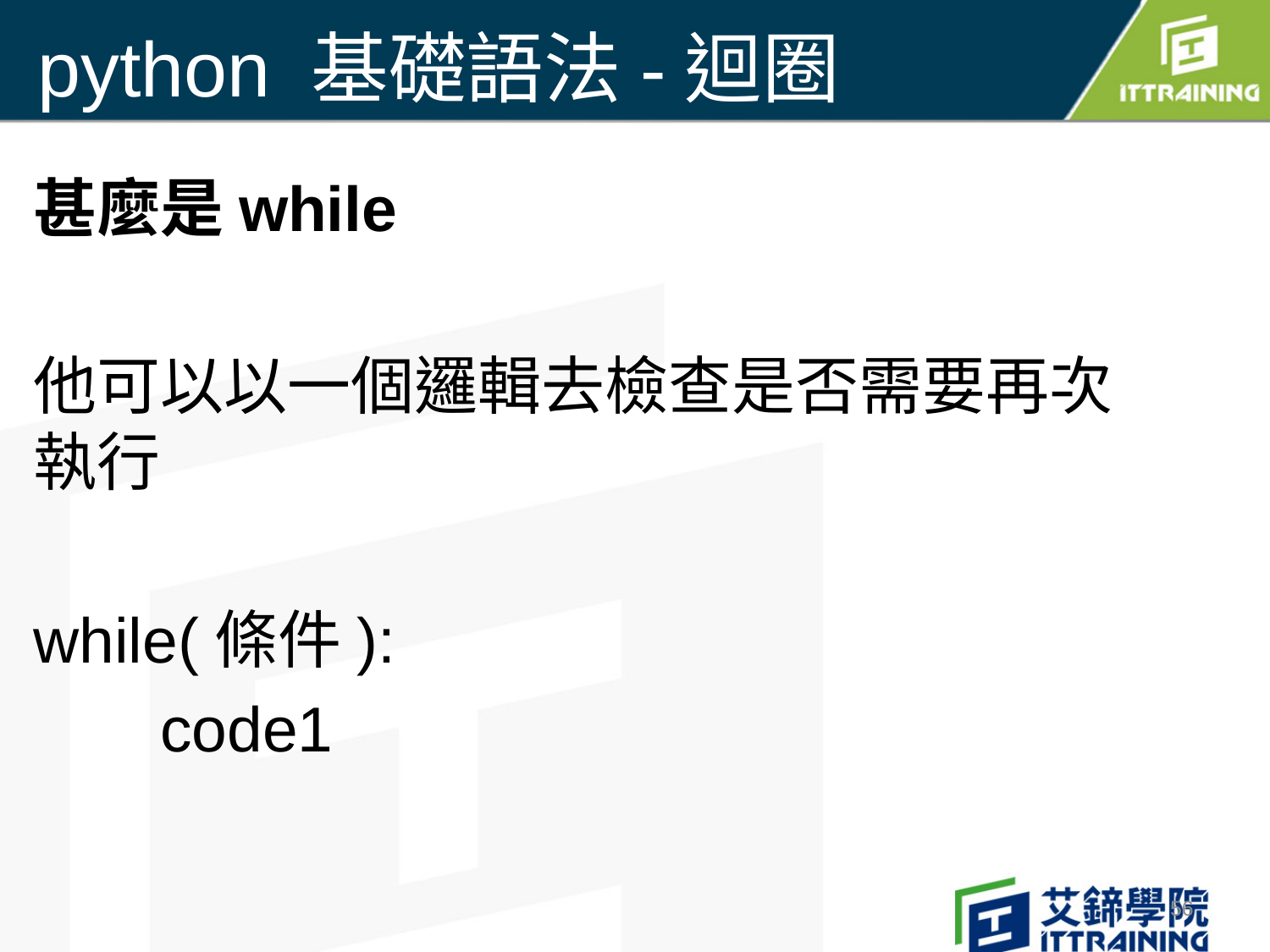

# python 基礎語法-迴圈
甚麼是while

他可以以一個邏輯去檢查是否需要再次執行

while(條件):
	code1

56